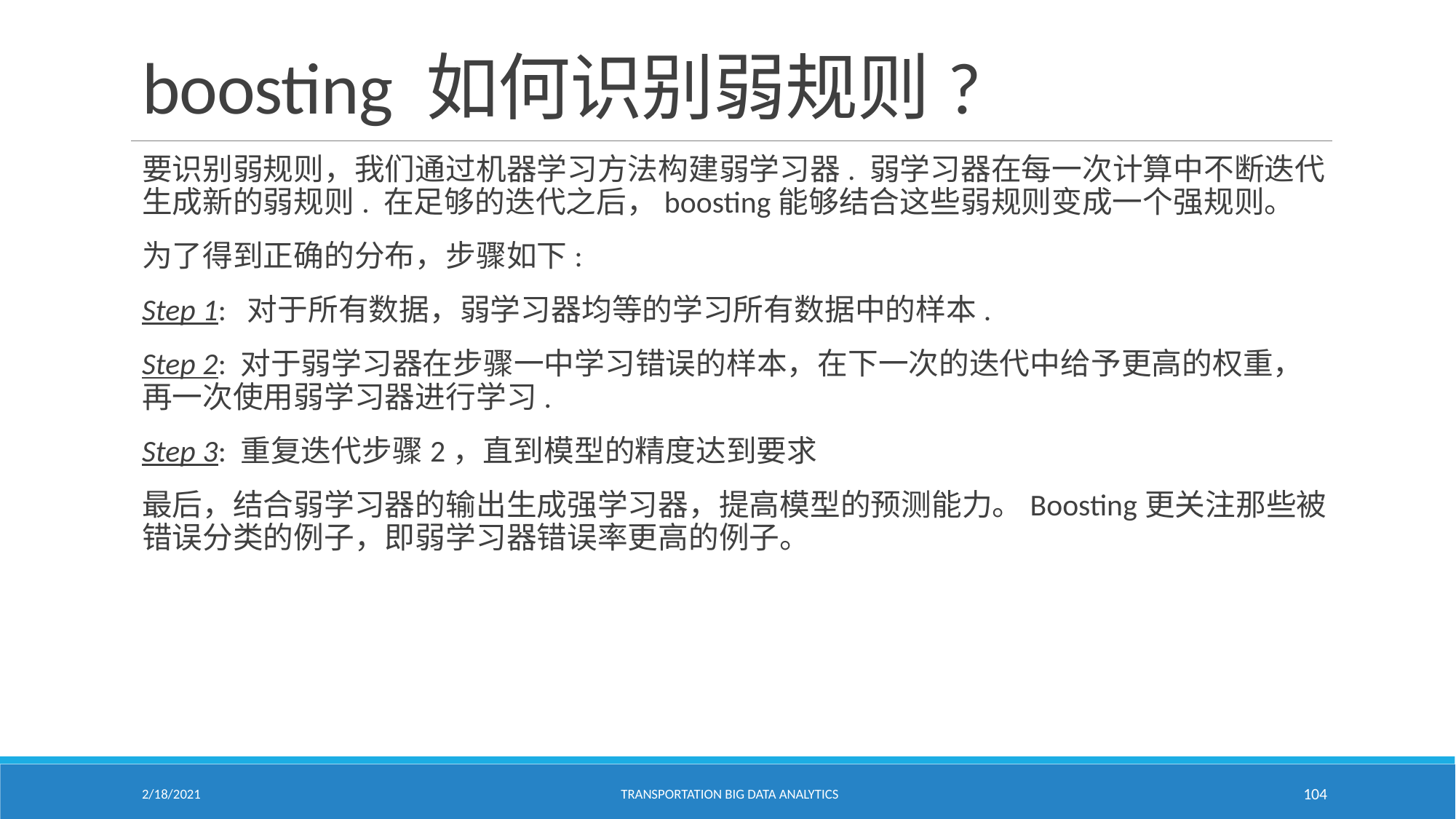

# boosting 如何识别弱规则?
要识别弱规则，我们通过机器学习方法构建弱学习器. 弱学习器在每一次计算中不断迭代生成新的弱规则. 在足够的迭代之后，boosting能够结合这些弱规则变成一个强规则。
为了得到正确的分布，步骤如下:
Step 1:  对于所有数据，弱学习器均等的学习所有数据中的样本.
Step 2: 对于弱学习器在步骤一中学习错误的样本，在下一次的迭代中给予更高的权重，再一次使用弱学习器进行学习.
Step 3: 重复迭代步骤2，直到模型的精度达到要求
最后，结合弱学习器的输出生成强学习器，提高模型的预测能力。Boosting更关注那些被错误分类的例子，即弱学习器错误率更高的例子。

2/18/2021
Transportation Big Data Analytics
104